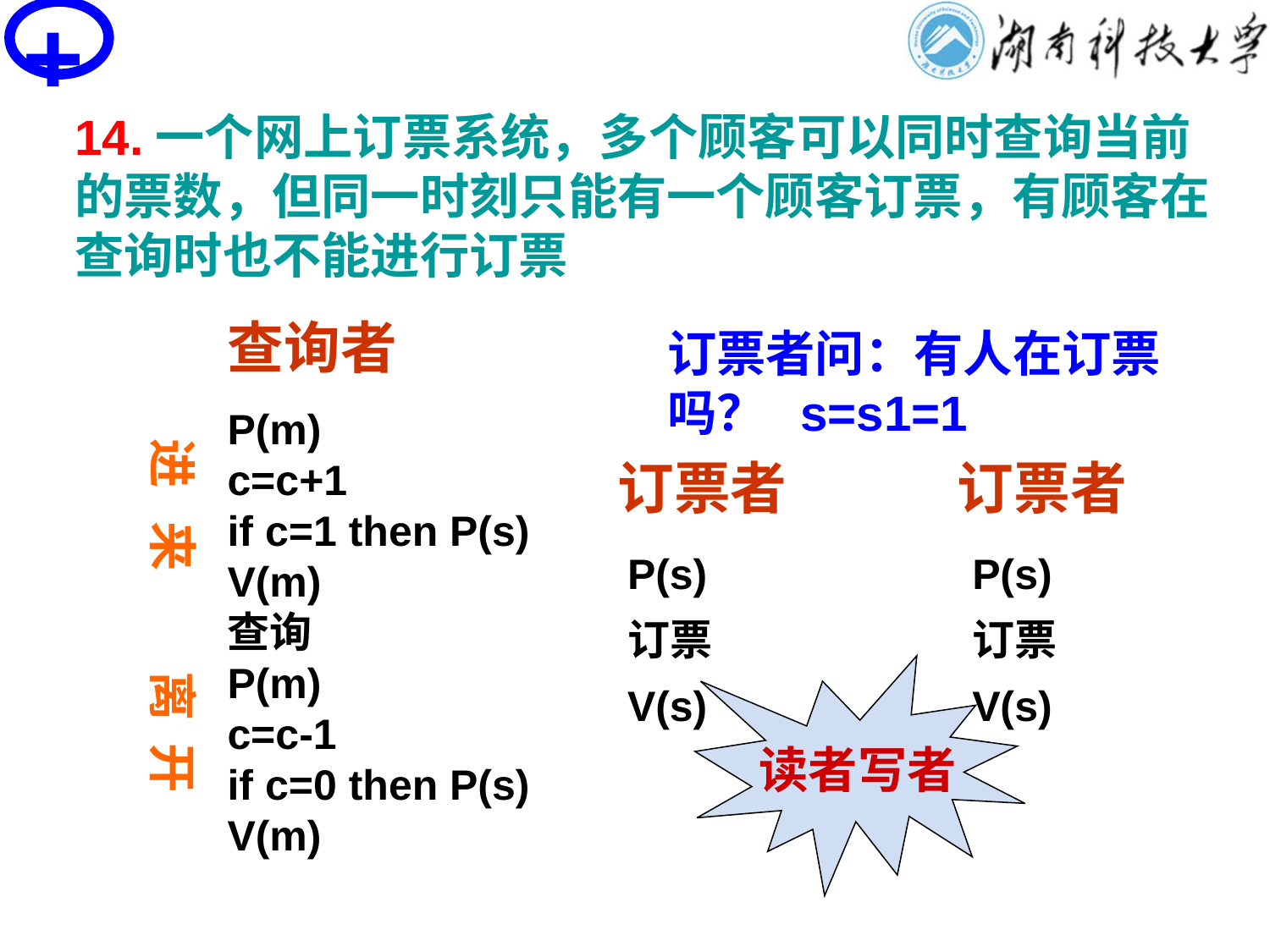

+

# PV操作思考题
14.一个网上订票系统，多个顾客可以同时查询当前的票数，但同一时刻只能有一个顾客订票，有顾客在查询时也不能进行订票
查询者
第一个查询者在查询前问：有人在订票吗？ s=1
c是临界资源，互斥 ，m=1
订票者问：有人在查询吗？   s1=1
最后一个查询者回答：无人查询了，可以订票
订票者问：有人在订票吗？  s=s1=1

c=c+1
if c=1 then P(s)

查询

P(m)
c=c+1
if c=1 then P(s)
V(m)
查询

P(m)
c=c+1
if c=1 then P(s)
V(m)
查询
P(m)
c=c-1
if c=0 then P(s1)
V(m)
P(m)
c=c+1
if c=1 then P(s)
V(m)
查询
P(m)
c=c-1
if c=0 then P(s)
V(m)
进   来         离  开
订票者
订票者

订票
V(s)
P(s1)
订票
V(s)
P(s)
订票
V(s)

订票
V(s)
P(s)
订票
V(s)
读者写者